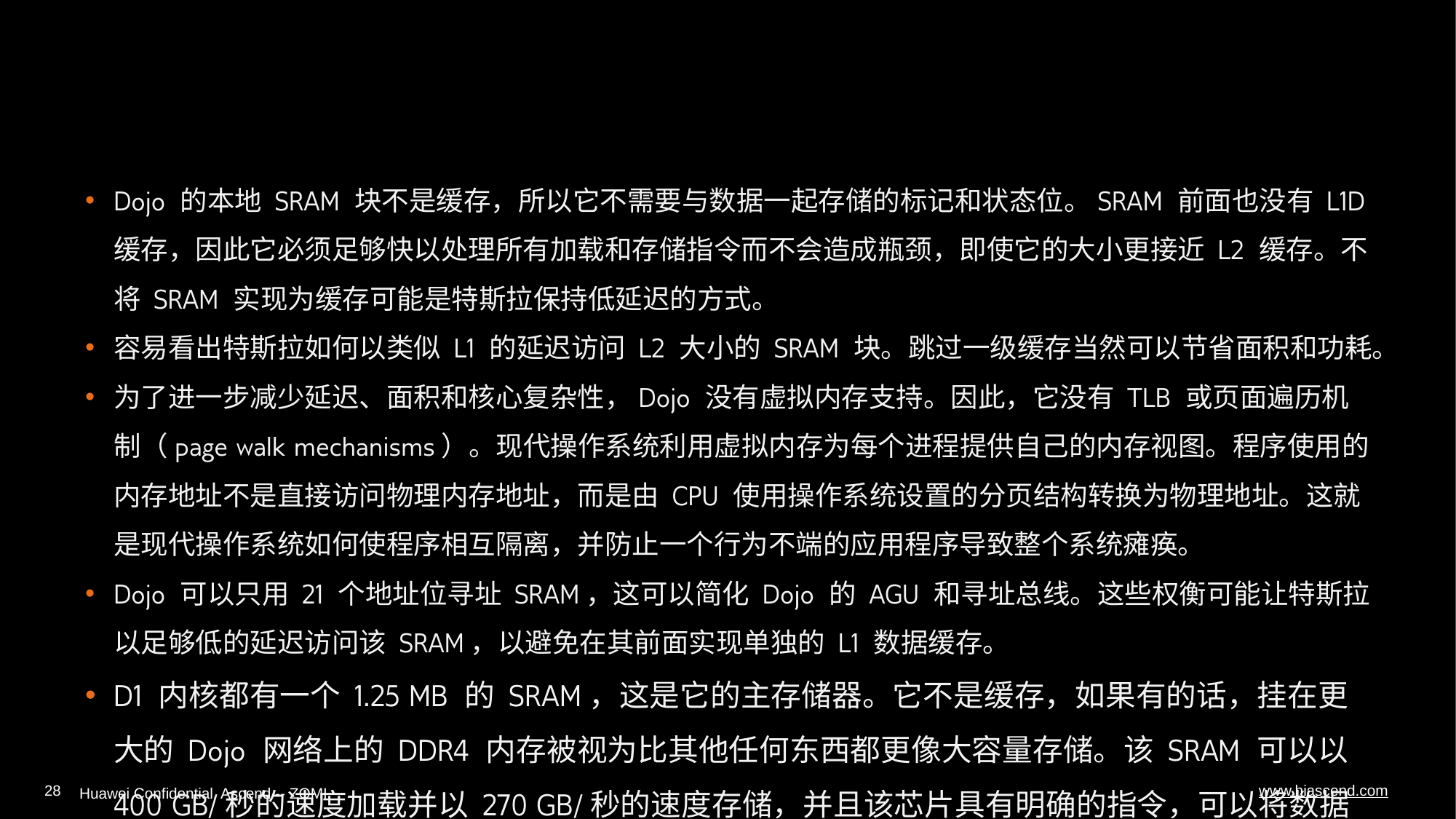

#
Dojo 的本地 SRAM 块不是缓存，所以它不需要与数据一起存储的标记和状态位。SRAM 前面也没有 L1D 缓存，因此它必须足够快以处理所有加载和存储指令而不会造成瓶颈，即使它的大小更接近 L2 缓存。不将 SRAM 实现为缓存可能是特斯拉保持低延迟的方式。
容易看出特斯拉如何以类似 L1 的延迟访问 L2 大小的 SRAM 块。跳过一级缓存当然可以节省面积和功耗。
为了进一步减少延迟、面积和核心复杂性，Dojo 没有虚拟内存支持。因此，它没有 TLB 或页面遍历机制（page walk mechanisms）。现代操作系统利用虚拟内存为每个进程提供自己的内存视图。程序使用的内存地址不是直接访问物理内存地址，而是由 CPU 使用操作系统设置的分页结构转换为物理地址。这就是现代操作系统如何使程序相互隔离，并防止一个行为不端的应用程序导致整个系统瘫痪。
Dojo 可以只用 21 个地址位寻址 SRAM，这可以简化 Dojo 的 AGU 和寻址总线。这些权衡可能让特斯拉以足够低的延迟访问该 SRAM，以避免在其前面实现单独的 L1 数据缓存。
D1 内核都有一个 1.25 MB 的 SRAM，这是它的主存储器。它不是缓存，如果有的话，挂在更大的 Dojo 网络上的 DDR4 内存被视为比其他任何东西都更像大容量存储。该 SRAM 可以以 400 GB/秒的速度加载并以 270 GB/秒的速度存储，并且该芯片具有明确的指令，可以将数据移入或移出 Dojo 机器中其他内核的外部 SRAM 存储器。嵌入在该 SRAM 中的是一个列表解析器引擎（list parser engine），该引擎馈入解码器对和一个收集引擎（gather engine），馈入向量寄存器文件，它们一起可以将信息发送到其他节点或从其他节点获取信息，而无需像与其他 CPU 架构。